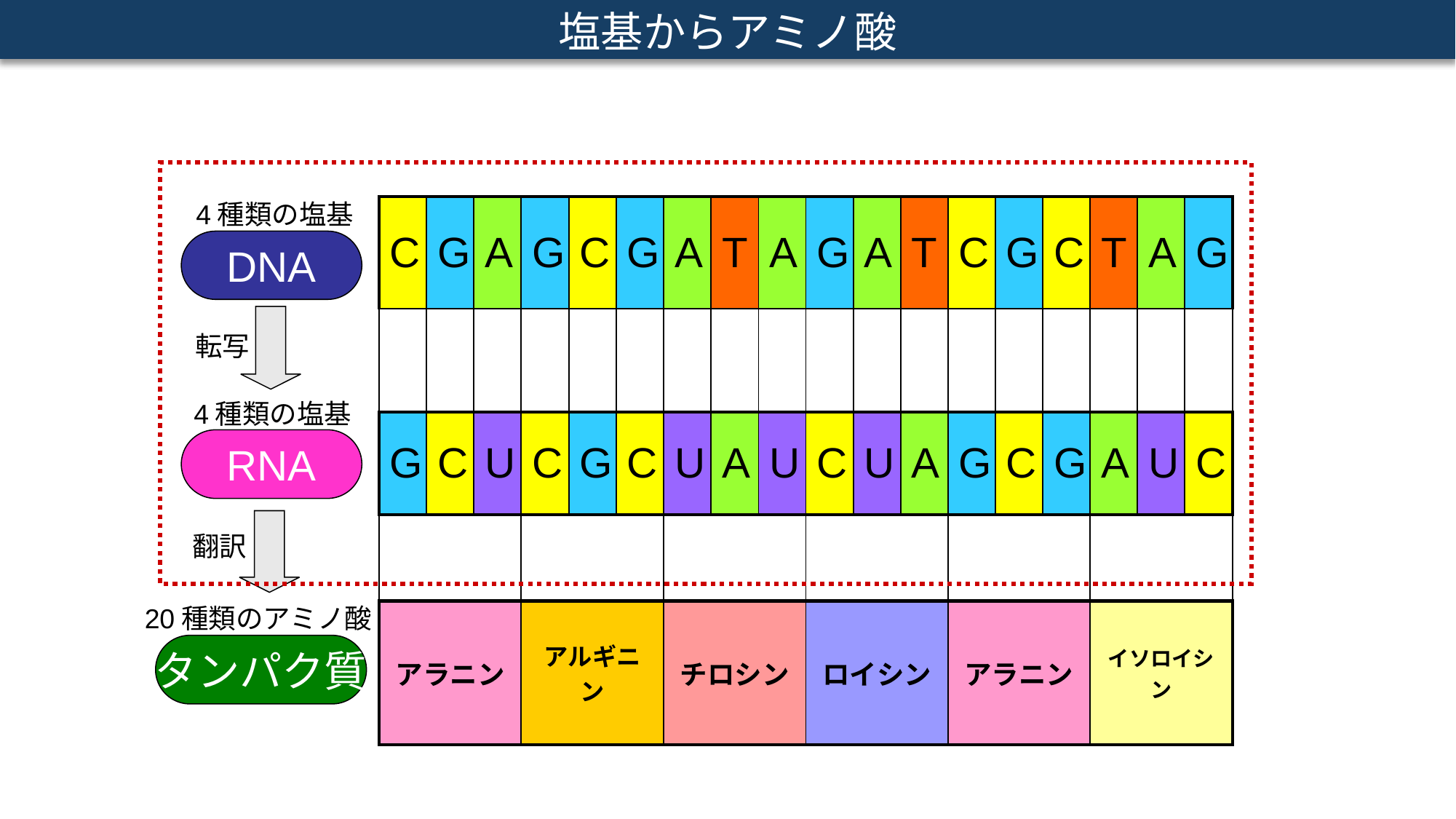

塩基からアミノ酸

4種類の塩基
| C | G | A | G | C | G | A | T | A | G | A | T | C | G | C | T | A | G |
| --- | --- | --- | --- | --- | --- | --- | --- | --- | --- | --- | --- | --- | --- | --- | --- | --- | --- |
|  |  |  |  |  |  |  |  |  |  |  |  |  |  |  |  |  |  |
| G | C | U | C | G | C | U | A | U | C | U | A | G | C | G | A | U | C |
|  |  |  |  |  |  |  |  |  |  |  |  |  |  |  |  |  |  |
| アラニン |  |  | アルギニン |  |  | チロシン |  |  | ロイシン |  |  | アラニン |  |  | イソロイシン |  |  |
DNA

転写
4種類の塩基
RNA

翻訳
20種類のアミノ酸
タンパク質